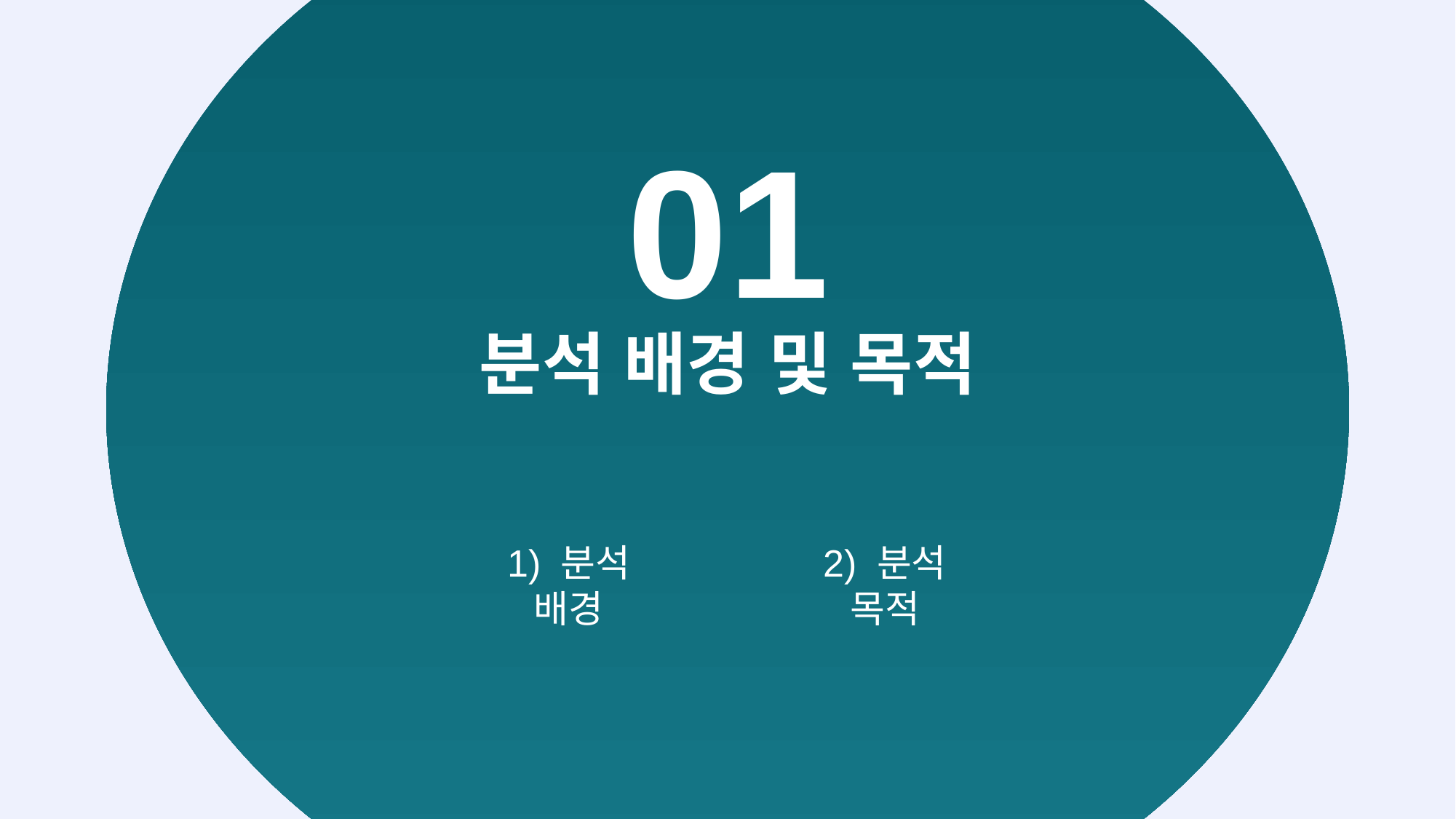

01
분석 배경 및 목적
1) 분석 배경
2) 분석 목적